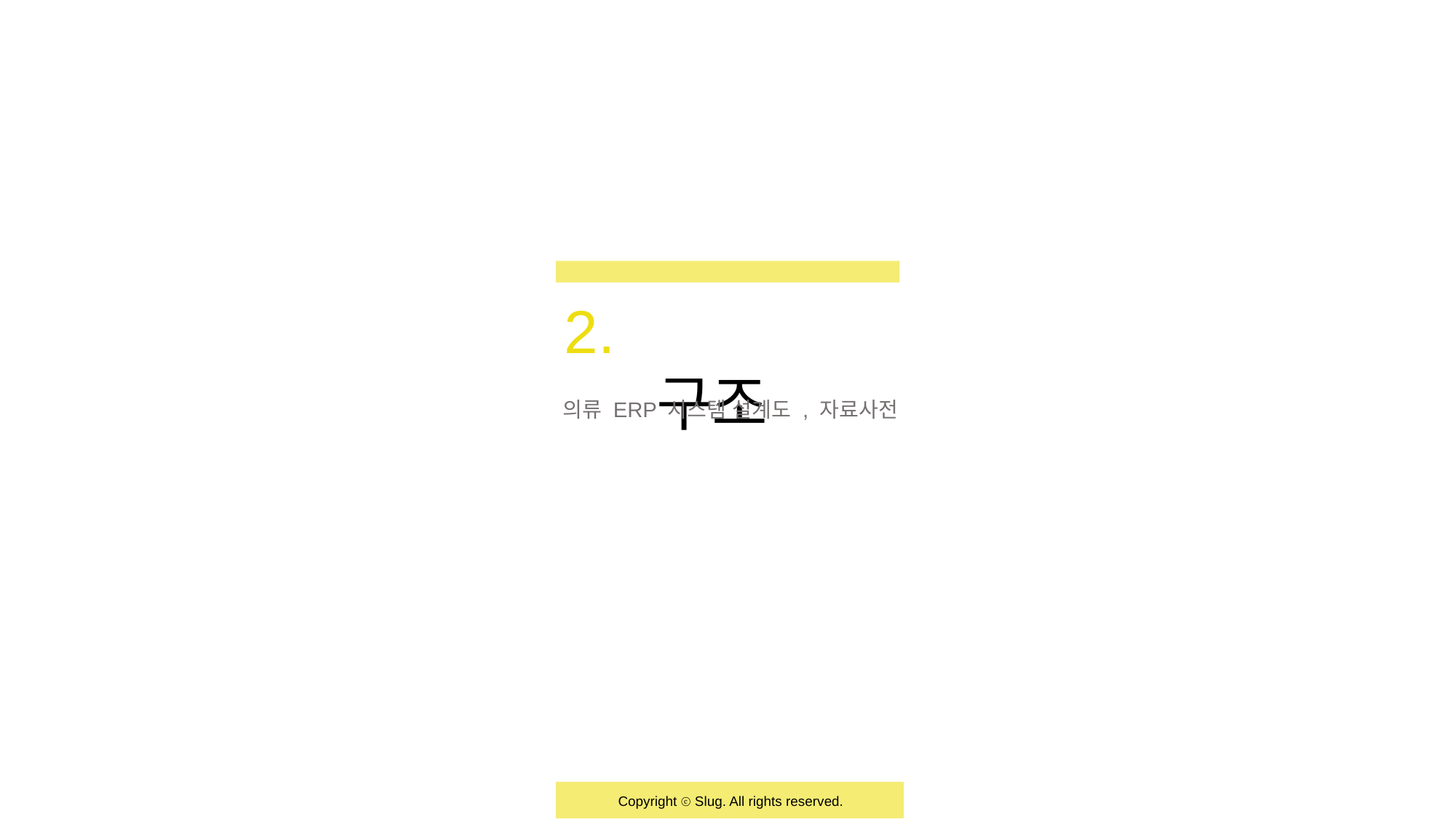

구조
2.
의류 ERP 시스템 설계도 , 자료사전

Copyright ⓒ Slug. All rights reserved.